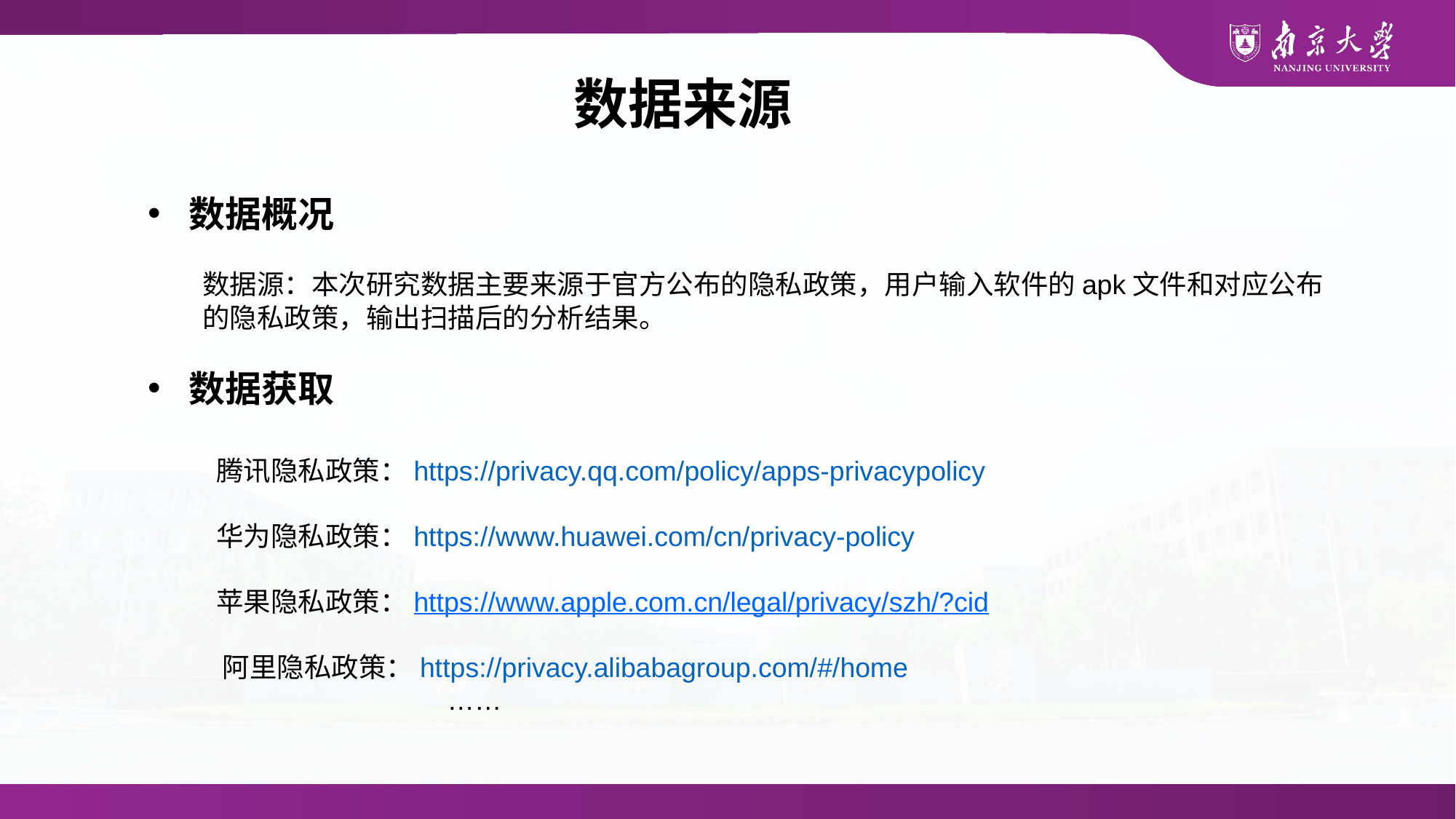

数据来源

数据概况

数据源：本次研究数据主要来源于官方公布的隐私政策，用户输入软件的apk文件和对应公布的隐私政策，输出扫描后的分析结果。

数据获取

          腾讯隐私政策：https://privacy.qq.com/policy/apps-privacypolicy

          华为隐私政策：https://www.huawei.com/cn/privacy-policy

          苹果隐私政策：https://www.apple.com.cn/legal/privacy/szh/?cid

           阿里隐私政策：https://privacy.alibabagroup.com/#/home
	                         ……